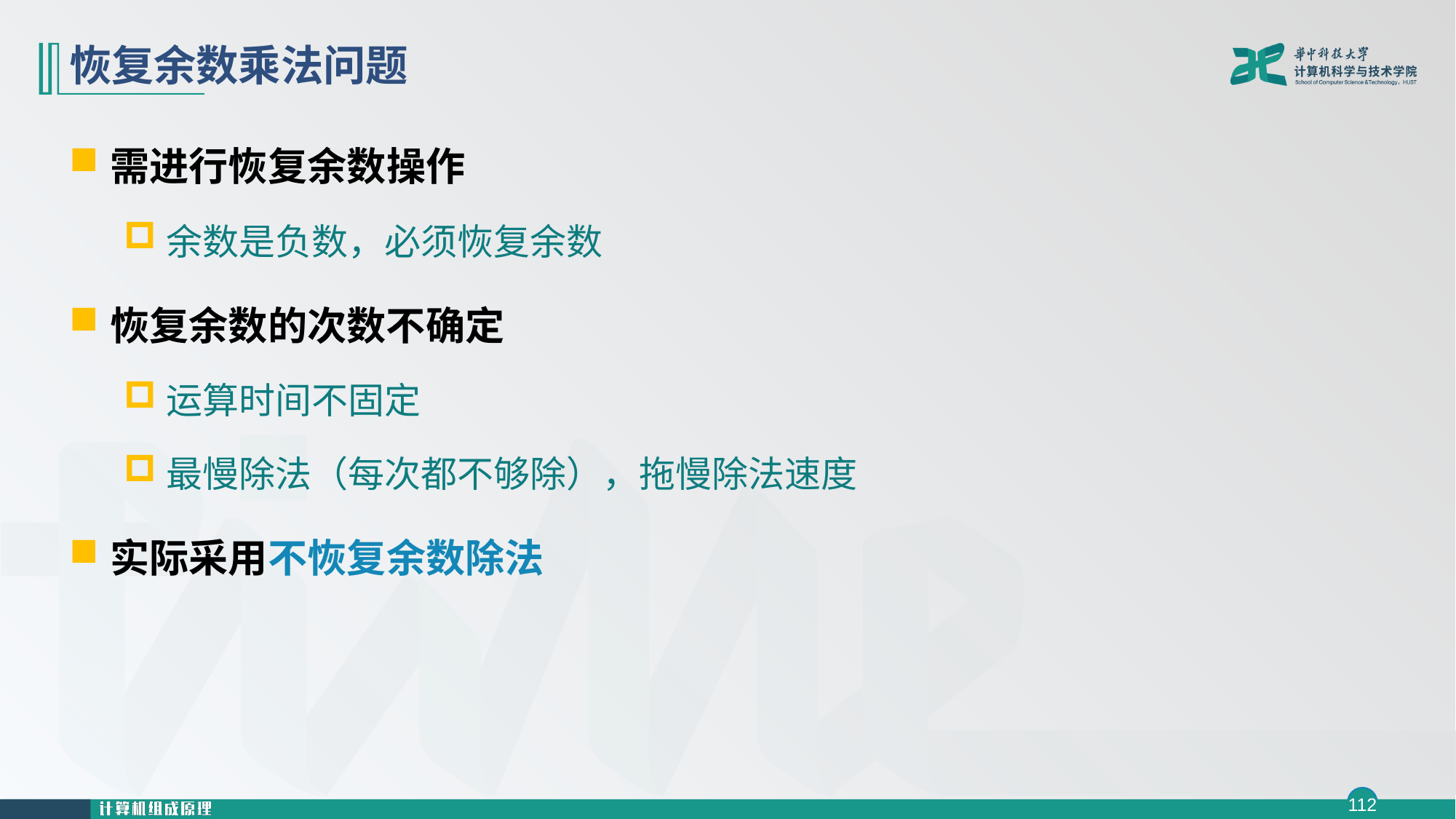

# 恢复余数乘法问题
需进行恢复余数操作
余数是负数，必须恢复余数
恢复余数的次数不确定
运算时间不固定
最慢除法（每次都不够除），拖慢除法速度
实际采用不恢复余数除法